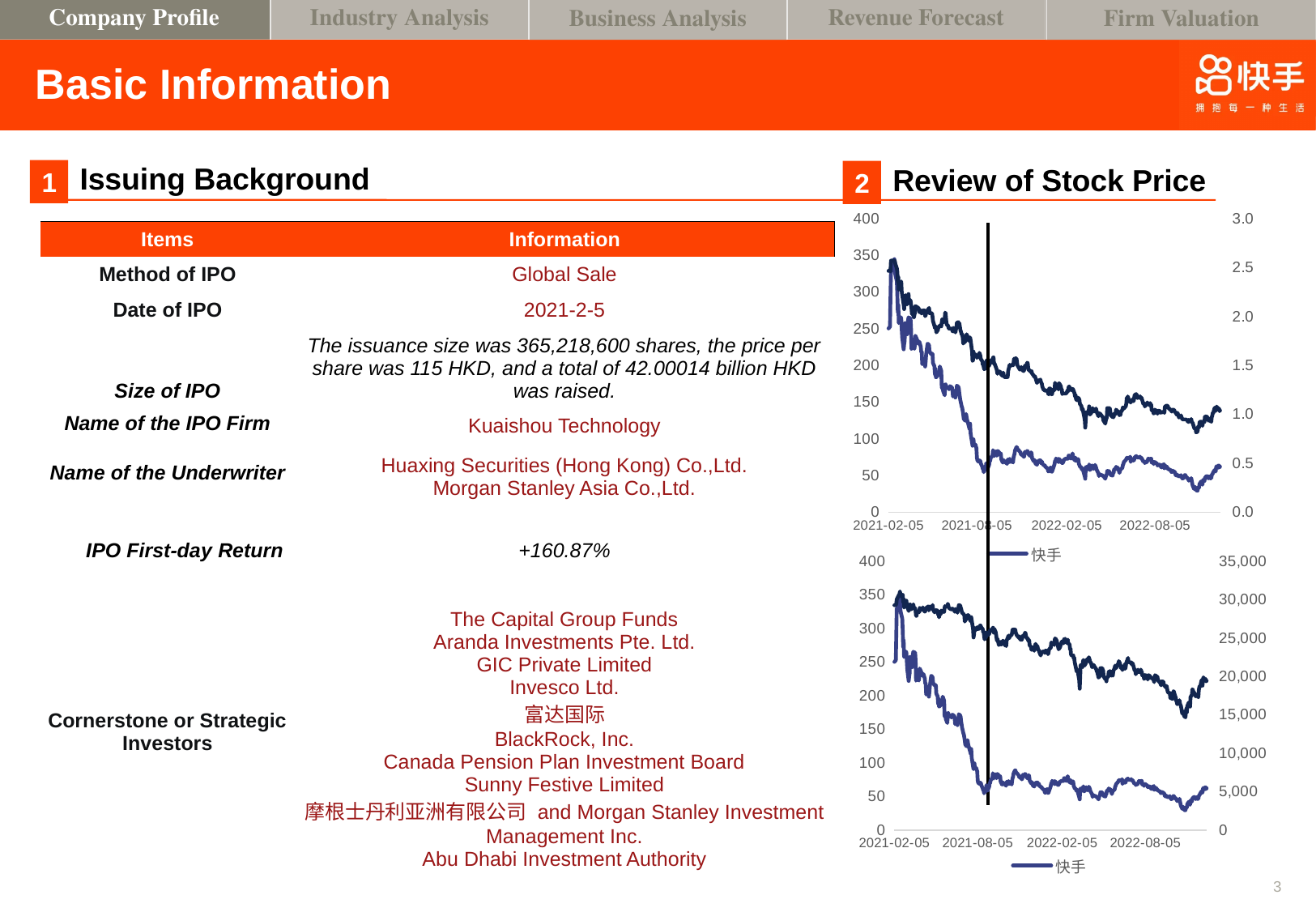

Company Profile
Industry Analysis
Revenue Forecast
Business Analysis
Firm Valuation
# Basic Information
Issuing Background
Review of Stock Price
1
2

### Chart

| Category | 快手 | 中概互联网ETF |
|---|---|---|
| 44232 | 250.398 | 2.465 |
| 44235 | 252.78078 | 2.474 |
| 44236 | 291.85697 | 2.459 |
| 44237 | 329.76408 | 2.57 |
| 44238 | 330.59472 | 2.57 |
| 44243 | 334.74792 | 2.57 |
| 44244 | 344.7156 | 2.57 |
| 44245 | 327.65232 | 2.565 |
| 44246 | 323.42904 | 2.535 |
| 44249 | 314.601616 | 2.493 |
| 44250 | 297.87748 | 2.456 |
| 44251 | 272.685208 | 2.354 |
| 44252 | 282.23136 | 2.401 |
| 44253 | 257.690512 | 2.272 |
| 44256 | 261.966516 | 2.31 |
| 44257 | 265.78442 | 2.338 |
| 44258 | 263.999216 | 2.357 |
| 44259 | 250.115068 | 2.257 |
| 44260 | 238.33695 | 2.221 |
| 44263 | 221.99562 | 2.124 |
| 44264 | 228.8064 | 2.075 |
| 44265 | 233.34025 | 2.155 |
| 44266 | 257.680926 | 2.205 |
| 44267 | 254.09232 | 2.217 |
| 44270 | 242.502352 | 2.123 |
| 44271 | 253.607112 | 2.152 |
| 44272 | 261.375708 | 2.155 |
| 44273 | 265.480586 | 2.229 |
| 44274 | 264.722508 | 2.146 |
| 44277 | 264.22738 | 2.165 |
| 44278 | 252.245964 | 2.129 |
| 44279 | 222.4993 | 2.087 |
| 44280 | 223.52778 | 2.023 |
| 44281 | 235.5948 | 2.044 |
| 44284 | 223.629888 | 1.99 |
| 44285 | 222.744806 | 2.018 |
| 44286 | 228.1986 | 2.037 |
| 44287 | 240.4488 | 2.106 |
| 44293 | 231.043596 | 2.087 |
| 44294 | 229.06116 | 2.079 |
| 44295 | 232.441344 | 2.045 |
| 44298 | 225.648348 | 2.053 |
| 44299 | 218.254176 | 2.031 |
| 44300 | 218.783966 | 2.063 |
| 44301 | 201.7944 | 2.034 |
| 44302 | 203.4252 | 2.057 |
| 44305 | 207.144176 | 2.063 |
| 44306 | 206.18736 | 2.035 |
| 44307 | 198.59889 | 2.003 |
| 44308 | 205.324056 | 2.012 |
| 44309 | 214.86456 | 2.042 |
| 44312 | 229.5356 | 2.064 |
| 44313 | 229.22018 | 2.072 |
| 44314 | 228.417498 | 2.079 |
| 44315 | 227.272072 | 2.087 |
| 44316 | 219.09478 | 2.034 |
| 44319 | 215.595928 | 2.034 |
| 44320 | 216.262376 | 2.034 |
| 44321 | 214.09642 | 2.034 |
| 44322 | 215.99565 | 2.0 |
| 44323 | 203.301384 | 1.954 |
| 44326 | 198.935682 | 1.905 |
| 44327 | 187.976192 | 1.882 |
| 44328 | 195.394088 | 1.903 |
| 44329 | 183.8499 | 1.876 |
| 44330 | 184.24926 | 1.838 |
| 44333 | 186.438576 | 1.861 |
| 44334 | 188.439558 | 1.886 |
| 44336 | 188.27802 | 1.899 |
| 44337 | 198.635932 | 1.907 |
| 44340 | 192.630798 | 1.898 |
| 44341 | 170.224464 | 1.942 |
| 44342 | 169.1136 | 1.972 |
| 44343 | 168.921088 | 1.962 |
| 44344 | 164.891124 | 1.938 |
| 44347 | 159.409549 | 1.971 |
| 44348 | 173.819386 | 2.04 |
| 44349 | 174.402936 | 2.03 |
| 44350 | 169.576818 | 1.966 |
| 44351 | 170.45544 | 1.919 |
| 44354 | 170.533484 | 1.905 |
| 44355 | 168.85235 | 1.884 |
| 44356 | 167.65245 | 1.877 |
| 44357 | 168.659964 | 1.874 |
| 44358 | 171.823608 | 1.876 |
| 44362 | 169.871436 | 1.875 |
| 44363 | 166.408704 | 1.852 |
| 44364 | 157.774005 | 1.847 |
| 44365 | 159.15456 | 1.884 |
| 44368 | 160.641936 | 1.86 |
| 44369 | 156.28716 | 1.837 |
| 44370 | 166.005945 | 1.867 |
| 44371 | 159.862285 | 1.888 |
| 44372 | 172.493948 | 1.937 |
| 44375 | 170.73666 | 1.942 |
| 44376 | 168.364416 | 1.919 |
| 44377 | 162.089184 | 1.932 |
| 44379 | 152.675216 | 1.865 |
| 44382 | 143.604028 | 1.815 |
| 44383 | 142.151202 | 1.819 |
| 44384 | 137.653776 | 1.78 |
| 44385 | 133.2688 | 1.724 |
| 44386 | 127.37408 | 1.734 |
| 44389 | 124.684495 | 1.741 |
| 44390 | 131.74514 | 1.796 |
| 44391 | 133.84578 | 1.797 |
| 44392 | 128.827656 | 1.818 |
| 44393 | 125.77998 | 1.806 |
| 44396 | 118.518824 | 1.766 |
| 44397 | 115.839704 | 1.752 |
| 44398 | 113.198226 | 1.757 |
| 44399 | 120.684023 | 1.787 |
| 44400 | 107.737525 | 1.76 |
| 44403 | 95.01102 | 1.645 |
| 44404 | 90.636381 | 1.547 |
| 44405 | 95.685034 | 1.552 |
| 44406 | 99.283878 | 1.641 |
| 44407 | 91.51512 | 1.592 |
| 44410 | 92.16898 | 1.613 |
| 44411 | 89.668137 | 1.604 |
| 44412 | 87.45802 | 1.606 |
| 44413 | 74.116053 | 1.578 |
| 44414 | 70.554447 | 1.586 |
| 44417 | 68.751375 | 1.586 |
| 44418 | 70.8254 | 1.629 |
| 44419 | 70.192045 | 1.616 |
| 44420 | 70.007363 | 1.601 |
| 44421 | 66.652832 | 1.566 |
| 44424 | 62.069982 | 1.543 |
| 44425 | 59.186839 | 1.507 |
| 44426 | 58.9227225 | 1.515 |
| 44427 | 54.73819 | 1.48 |
| 44428 | 56.771393 | 1.462 |
| 44431 | 58.214596 | 1.474 |
| 44432 | 66.8230775 | 1.528 |
| 44433 | 64.4056 | 1.555 |
| 44434 | 58.545344 | 1.526 |
| 44435 | 59.506418 | 1.512 |
| 44438 | 64.604342 | 1.496 |
| 44439 | 70.19415 | 1.524 |
| 44440 | 69.821215 | 1.516 |
| 44441 | 73.385277 | 1.553 |
| 44442 | 74.921862 | 1.532 |
| 44445 | 77.38396 | 1.553 |
| 44446 | 84.598399 | 1.579 |
| 44447 | 82.5670675 | 1.584 |
| 44448 | 76.772388 | 1.515 |
| 44449 | 80.895194 | 1.521 |
| 44452 | 83.00292 | 1.48 |
| 44453 | 81.00307 | 1.468 |
| 44454 | 77.183624 | 1.447 |
| 44455 | 78.454779 | 1.415 |
| 44456 | 83.569248 | 1.438 |
| 44459 | 81.123521 | 1.438 |
| 44460 | 79.879931 | 1.438 |
| 44462 | 79.9554555 | 1.417 |
| 44463 | 72.059445 | 1.406 |
| 44466 | 67.646656 | 1.393 |
| 44467 | 71.38774 | 1.427 |
| 44468 | 70.280604 | 1.4 |
| 44469 | 68.894062 | 1.382 |
| 44473 | 67.561166 | 1.382 |
| 44474 | 66.103311 | 1.382 |
| 44475 | 66.22827 | 1.382 |
| 44476 | 71.851425 | 1.382 |
| 44477 | 69.4965875 | 1.444 |
| 44480 | 72.89304 | 1.506 |
| 44481 | 68.5360325 | 1.492 |
| 44484 | 70.14249 | 1.509 |
| 44487 | 67.944876 | 1.501 |
| 44488 | 74.4111 | 1.522 |
| 44489 | 77.3239535 | 1.569 |
| 44490 | 79.4337355 | 1.556 |
| 44491 | 84.169876 | 1.573 |
| 44494 | 88.81596 | 1.571 |
| 44495 | 88.91335 | 1.539 |
| 44496 | 86.378668 | 1.496 |
| 44497 | 85.352664 | 1.495 |
| 44498 | 85.03974 | 1.483 |
| 44501 | 82.434483 | 1.458 |
| 44502 | 82.222 | 1.466 |
| 44503 | 79.012906 | 1.468 |
| 44504 | 79.36173 | 1.484 |
| 44505 | 78.2983575 | 1.463 |
| 44508 | 76.7122295 | 1.443 |
| 44509 | 75.5279455 | 1.444 |
| 44510 | 76.54706 | 1.458 |
| 44511 | 82.074037 | 1.49 |
| 44512 | 82.229 | 1.5 |
| 44515 | 81.18495 | 1.503 |
| 44516 | 83.628311 | 1.528 |
| 44517 | 83.078116 | 1.523 |
| 44518 | 80.6433485 | 1.479 |
| 44519 | 78.902442 | 1.452 |
| 44522 | 76.882904 | 1.447 |
| 44523 | 77.75185 | 1.434 |
| 44524 | 81.754997 | 1.44 |
| 44525 | 80.2810325 | 1.441 |
| 44526 | 73.7964 | 1.417 |
| 44529 | 70.03476 | 1.399 |
| 44530 | 69.482304 | 1.387 |
| 44531 | 71.389194 | 1.391 |
| 44532 | 68.887855 | 1.385 |
| 44533 | 66.4649375 | 1.372 |
| 44536 | 64.791272 | 1.321 |
| 44537 | 68.64732 | 1.342 |
| 44538 | 68.750142 | 1.341 |
| 44539 | 69.82794 | 1.348 |
| 44540 | 70.501922 | 1.341 |
| 44543 | 70.8200975 | 1.356 |
| 44544 | 67.320825 | 1.333 |
| 44545 | 67.052712 | 1.324 |
| 44546 | 69.2792735 | 1.311 |
| 44547 | 66.437136 | 1.282 |
| 44550 | 64.031421 | 1.249 |
| 44551 | 64.2562635 | 1.25 |
| 44552 | 64.269568 | 1.243 |
| 44553 | 61.8989095 | 1.249 |
| 44554 | 61.701685 | 1.244 |
| 44558 | 59.244825 | 1.237 |
| 44559 | 55.98779 | 1.214 |
| 44560 | 55.605693 | 1.204 |
| 44561 | 58.90808 | 1.264 |
| 44564 | 60.99296 | 1.264 |
| 44565 | 59.762205 | 1.24 |
| 44566 | 55.280218 | 1.204 |
| 44567 | 55.5416505 | 1.209 |
| 44568 | 57.8077025 | 1.239 |
| 44571 | 63.583538 | 1.257 |
| 44572 | 65.759645 | 1.249 |
| 44573 | 69.943503 | 1.323 |
| 44574 | 69.6836205 | 1.308 |
| 44575 | 73.2116025 | 1.291 |
| 44578 | 71.1797625 | 1.29 |
| 44579 | 69.755759 | 1.277 |
| 44580 | 68.3810375 | 1.255 |
| 44581 | 72.887438 | 1.317 |
| 44582 | 72.021153 | 1.315 |
| 44585 | 69.412255 | 1.287 |
| 44586 | 67.5652635 | 1.251 |
| 44587 | 70.103216 | 1.257 |
| 44588 | 67.0024305 | 1.208 |
| 44589 | 67.5048 | 1.213 |
| 44592 | 71.964208 | 1.213 |
| 44596 | 73.355216 | 1.213 |
| 44599 | 72.971856 | 1.249 |
| 44600 | 73.3785115 | 1.235 |
| 44601 | 77.2978155 | 1.279 |
| 44602 | 77.13279 | 1.286 |
| 44603 | 75.409316 | 1.275 |
| 44606 | 73.2458725 | 1.254 |
| 44607 | 73.858932 | 1.247 |
| 44608 | 77.759128 | 1.26 |
| 44609 | 80.201888 | 1.261 |
| 44610 | 76.33928 | 1.256 |
| 44613 | 70.8311625 | 1.215 |
| 44614 | 72.868626 | 1.182 |
| 44615 | 74.368476 | 1.202 |
| 44616 | 70.133335 | 1.16 |
| 44617 | 70.297412 | 1.147 |
| 44620 | 72.474606 | 1.145 |
| 44621 | 71.4935655 | 1.17 |
| 44622 | 65.532159 | 1.159 |
| 44623 | 64.429762 | 1.149 |
| 44624 | 62.058906 | 1.106 |
| 44627 | 61.28049 | 1.086 |
| 44628 | 58.103109 | 1.05 |
| 44629 | 58.1356 | 1.052 |
| 44630 | 59.638778 | 1.055 |
| 44631 | 55.953414 | 1.02 |
| 44634 | 48.829424 | 0.945 |
| 44635 | 45.734175 | 0.865 |
| 44636 | 61.641216 | 0.952 |
| 44637 | 60.796442 | 1.022 |
| 44638 | 61.986376 | 1.022 |
| 44641 | 58.431558 | 1.007 |
| 44642 | 61.3717845 | 1.034 |
| 44643 | 65.123202 | 1.082 |
| 44644 | 62.598825 | 1.052 |
| 44645 | 57.64144 | 0.999 |
| 44648 | 61.0959535 | 1.023 |
| 44649 | 63.811865 | 1.052 |
| 44650 | 59.776448 | 1.064 |
| 44651 | 60.176942 | 1.041 |
| 44652 | 59.272404 | 1.031 |
| 44655 | 64.46178 | 1.031 |
| 44657 | 61.307754 | 1.06 |
| 44658 | 58.47624 | 1.037 |
| 44659 | 57.0493225 | 1.019 |
| 44662 | 53.093682 | 0.981 |
| 44663 | 49.364248 | 1.014 |
| 44664 | 52.05824 | 1.008 |
| 44665 | 51.626939 | 1.009 |
| 44670 | 50.20632 | 0.977 |
| 44671 | 50.0616 | 0.975 |
| 44672 | 48.86557 | 0.938 |
| 44673 | 48.82762 | 0.933 |
| 44676 | 45.744713 | 0.906 |
| 44677 | 48.517029 | 0.937 |
| 44678 | 50.9560285 | 0.954 |
| 44679 | 51.2295 | 0.967 |
| 44680 | 56.295615 | 1.064 |
| 44684 | 56.08477 | 1.064 |
| 44685 | 52.837757 | 1.064 |
| 44686 | 53.4290415 | 1.041 |
| 44687 | 50.787505 | 0.994 |
| 44691 | 50.030955 | 0.972 |
| 44692 | 53.919138 | 0.99 |
| 44693 | 53.6197365 | 0.97 |
| 44694 | 58.64361 | 1.004 |
| 44697 | 59.0960935 | 1.004 |
| 44698 | 62.0199825 | 1.048 |
| 44699 | 59.995562 | 1.043 |
| 44700 | 58.3733905 | 1.013 |
| 44701 | 61.27785 | 1.035 |
| 44704 | 56.0990485 | 1.021 |
| 44705 | 53.723334 | 0.991 |
| 44706 | 56.5939875 | 0.998 |
| 44707 | 57.668646 | 0.994 |
| 44708 | 58.8481185 | 1.024 |
| 44711 | 60.56278 | 1.047 |
| 44712 | 64.4974 | 1.071 |
| 44713 | 65.663258 | 1.067 |
| 44714 | 68.316098 | 1.059 |
| 44718 | 71.39748 | 1.084 |
| 44719 | 72.2126 | 1.108 |
| 44720 | 74.2686615 | 1.169 |
| 44721 | 74.362802 | 1.161 |
| 44722 | 73.832075 | 1.183 |
| 44725 | 74.031025 | 1.138 |
| 44726 | 74.187795 | 1.126 |
| 44727 | 75.7326855 | 1.146 |
| 44728 | 68.688001 | 1.12 |
| 44729 | 70.9747875 | 1.14 |
| 44732 | 70.8408925 | 1.142 |
| 44733 | 73.111577 | 1.16 |
| 44734 | 70.401015 | 1.134 |
| 44735 | 71.398488 | 1.164 |
| 44736 | 74.556719 | 1.196 |
| 44739 | 76.606817 | 1.207 |
| 44740 | 76.43328 | 1.206 |
| 44741 | 74.762625 | 1.179 |
| 44742 | 74.743606 | 1.167 |
| 44746 | 74.9135785 | 1.181 |
| 44747 | 75.805008 | 1.184 |
| 44748 | 74.21187 | 1.163 |
| 44749 | 73.754444 | 1.163 |
| 44750 | 74.03867 | 1.172 |
| 44753 | 70.125642 | 1.123 |
| 44754 | 68.960131 | 1.106 |
| 44755 | 69.168777 | 1.114 |
| 44756 | 69.026517 | 1.114 |
| 44757 | 67.07454 | 1.081 |
| 44760 | 69.3804 | 1.109 |
| 44761 | 68.1814875 | 1.098 |
| 44762 | 69.957602 | 1.122 |
| 44763 | 70.982656 | 1.111 |
| 44764 | 73.210679 | 1.111 |
| 44767 | 71.678817 | 1.092 |
| 44768 | 72.7761445 | 1.116 |
| 44769 | 73.044485 | 1.096 |
| 44770 | 73.0417905 | 1.099 |
| 44771 | 67.86732 | 1.04 |
| 44774 | 68.027842 | 1.037 |
| 44775 | 65.743335 | 1.009 |
| 44776 | 68.46249 | 1.013 |
| 44777 | 68.805148 | 1.047 |
| 44778 | 68.136258 | 1.048 |
| 44781 | 66.661201 | 1.029 |
| 44782 | 66.164776 | 1.027 |
| 44783 | 63.7814865 | 1.006 |
| 44784 | 64.8151005 | 1.035 |
| 44785 | 65.095944 | 1.037 |
| 44788 | 64.6908 | 1.034 |
| 44789 | 62.134542 | 1.018 |
| 44790 | 62.065671 | 1.027 |
| 44791 | 61.113787 | 1.019 |
| 44792 | 64.20684 | 1.022 |
| 44795 | 64.7936415 | 1.024 |
| 44796 | 65.581826 | 1.027 |
| 44797 | 60.13557 | 1.015 |
| 44798 | 64.4243125 | 1.078 |
| 44799 | 61.75343 | 1.082 |
| 44802 | 62.1103395 | 1.09 |
| 44803 | 59.61696 | 1.077 |
| 44804 | 60.398144 | 1.087 |
| 44805 | 58.7941335 | 1.065 |
| 44806 | 58.658416 | 1.063 |
| 44809 | 57.7070065 | 1.048 |
| 44810 | 57.57162 | 1.046 |
| 44811 | 55.2858875 | 1.04 |
| 44812 | 54.970032 | 1.028 |
| 44813 | 56.779995 | 1.047 |
| 44817 | 55.54615 | 1.047 |
| 44818 | 54.110412 | 1.026 |
| 44819 | 54.501712 | 1.026 |
| 44820 | 50.594181 | 1.017 |
| 44823 | 50.0859645 | 0.995 |
| 44824 | 51.068539 | 1.016 |
| 44825 | 49.475281 | 0.999 |
| 44826 | 49.348935 | 0.98 |
| 44827 | 48.7713 | 0.969 |
| 44830 | 49.790356 | 0.977 |
| 44831 | 50.5872195 | 0.99 |
| 44832 | 48.281272 | 0.97 |
| 44833 | 47.236427 | 0.963 |
| 44834 | 46.081218 | 0.948 |
| 44837 | 47.03088 | 0.948 |
| 44839 | 50.87475 | 0.948 |
| 44840 | 50.603418 | 0.948 |
| 44841 | 48.704094 | 0.948 |
| 44844 | 47.02724 | 0.94 |
| 44845 | 45.633168 | 0.924 |
| 44846 | 45.153133 | 0.944 |
| 44847 | 43.11846 | 0.922 |
| 44848 | 44.148 | 0.942 |
| 44851 | 44.242468 | 0.938 |
| 44852 | 46.5926055 | 0.953 |
| 44853 | 43.1627995 | 0.927 |
| 44854 | 39.494624 | 0.917 |
| 44855 | 36.2756 | 0.912 |
| 44858 | 31.715028 | 0.863 |
| 44859 | 33.3697845 | 0.855 |
| 44860 | 34.542667 | 0.854 |
| 44861 | 32.59542 | 0.857 |
| 44862 | 29.960504 | 0.816 |
| 44865 | 29.532213 | 0.824 |
| 44866 | 34.114102 | 0.871 |
| 44867 | 34.214328 | 0.879 |
| 44868 | 33.375126 | 0.864 |
| 44869 | 38.727751 | 0.921 |
| 44872 | 41.765536 | 0.927 |
| 44873 | 42.0501975 | 0.912 |
| 44874 | 40.926205 | 0.896 |
| 44875 | 37.5963575 | 0.883 |
| 44876 | 43.923342 | 0.924 |
| 44879 | 42.6467035 | 0.923 |
| 44880 | 46.907442 | 0.976 |
| 44881 | 47.478288 | 0.973 |
| 44882 | 48.413128 | 0.979 |
| 44883 | 49.316889 | 0.981 |
| 44886 | 48.879442 | 0.963 |
| 44887 | 46.1591475 | 0.936 |
| 44888 | 48.417642 | 0.956 |
| 44889 | 48.947975 | 0.947 |
| 44890 | 46.3931 | 0.94 |
| 44893 | 46.463508 | 0.925 |
| 44894 | 50.47902 | 0.974 |
| 44895 | 51.9519195 | 0.985 |
| 44896 | 52.682408 | 1.014 |
| 44897 | 54.4122 | 1.012 |
| 44900 | 57.5733345 | 1.068 |
| 44901 | 57.1417875 | 1.047 |
| 44902 | 55.624179 | 1.036 |
| 44903 | 61.385511 | 1.056 |
| 44904 | 62.656782 | 1.08 |
| 44907 | 60.75188 | 1.048 |
| 44908 | 63.741797 | 1.053 |
| 44909 | 63.48039 | 1.06 |
| 44910 | 61.259103 | 1.033 |
| 44911 | 62.363045 | 1.041 |
| Items | Information |
| --- | --- |
| Method of IPO | Global Sale |
| Date of IPO | 2021-2-5 |
| Size of IPO | The issuance size was 365,218,600 shares, the price per share was 115 HKD, and a total of 42.00014 billion HKD was raised. |
| Name of the IPO Firm | Kuaishou Technology |
| Name of the Underwriter | Huaxing Securities (Hong Kong) Co.,Ltd. Morgan Stanley Asia Co.,Ltd. |
| IPO First-day Return | +160.87% |
| Cornerstone or Strategic Investors | The Capital Group Funds Aranda Investments Pte. Ltd. GIC Private Limited Invesco Ltd. 富达国际 BlackRock, Inc. Canada Pension Plan Investment Board Sunny Festive Limited 摩根士丹利亚洲有限公司 and Morgan Stanley Investment Management Inc. Abu Dhabi Investment Authority |

### Chart

| Category | 快手 | 恒生指数 |
|---|---|---|
| 44232 | 250.398 | 29288.68 |
| 44235 | 252.78078 | 29319.47 |
| 44236 | 291.85697 | 29476.19 |
| 44237 | 329.76408 | 30038.72 |
| 44238 | 330.59472 | 30173.57 |
| 44243 | 334.74792 | 30746.66 |
| 44244 | 344.7156 | 31084.94 |
| 44245 | 327.65232 | 30595.27 |
| 44246 | 323.42904 | 30644.73 |
| 44249 | 314.601616 | 30319.83 |
| 44250 | 297.87748 | 30632.64 |
| 44251 | 272.685208 | 29718.24 |
| 44252 | 282.23136 | 30074.17 |
| 44253 | 257.690512 | 28980.21 |
| 44256 | 261.966516 | 29452.57 |
| 44257 | 265.78442 | 29095.86 |
| 44258 | 263.999216 | 29880.42 |
| 44259 | 250.115068 | 29236.79 |
| 44260 | 238.33695 | 29098.29 |
| 44263 | 221.99562 | 28540.83 |
| 44264 | 228.8064 | 28773.23 |
| 44265 | 233.34025 | 28907.52 |
| 44266 | 257.680926 | 29385.61 |
| 44267 | 254.09232 | 28739.72 |
| 44270 | 242.502352 | 28833.76 |
| 44271 | 253.607112 | 29027.69 |
| 44272 | 261.375708 | 29034.12 |
| 44273 | 265.480586 | 29405.72 |
| 44274 | 264.722508 | 28990.94 |
| 44277 | 264.22738 | 28885.34 |
| 44278 | 252.245964 | 28497.38 |
| 44279 | 222.4993 | 27918.14 |
| 44280 | 223.52778 | 27899.61 |
| 44281 | 235.5948 | 28336.43 |
| 44284 | 223.629888 | 28338.3 |
| 44285 | 222.744806 | 28577.5 |
| 44286 | 228.1986 | 28378.35 |
| 44287 | 240.4488 | 28938.74 |
| 44293 | 231.043596 | 28674.8 |
| 44294 | 229.06116 | 29008.07 |
| 44295 | 232.441344 | 28698.8 |
| 44298 | 225.648348 | 28453.28 |
| 44299 | 218.254176 | 28497.25 |
| 44300 | 218.783966 | 28900.83 |
| 44301 | 201.7944 | 28793.14 |
| 44302 | 203.4252 | 28969.71 |
| 44305 | 207.144176 | 29106.15 |
| 44306 | 206.18736 | 29135.73 |
| 44307 | 198.59889 | 28621.92 |
| 44308 | 205.324056 | 28755.34 |
| 44309 | 214.86456 | 29078.75 |
| 44312 | 229.5356 | 28952.83 |
| 44313 | 229.22018 | 28941.54 |
| 44314 | 228.417498 | 29071.34 |
| 44315 | 227.272072 | 29303.26 |
| 44316 | 219.09478 | 28724.88 |
| 44319 | 215.595928 | 28357.54 |
| 44320 | 216.262376 | 28557.14 |
| 44321 | 214.09642 | 28417.98 |
| 44322 | 215.99565 | 28637.46 |
| 44323 | 203.301384 | 28610.65 |
| 44326 | 198.935682 | 28595.66 |
| 44327 | 187.976192 | 28013.81 |
| 44328 | 195.394088 | 28231.04 |
| 44329 | 183.8499 | 27718.67 |
| 44330 | 184.24926 | 28027.57 |
| 44333 | 186.438576 | 28194.09 |
| 44334 | 188.439558 | 28593.81 |
| 44336 | 188.27802 | 28450.29 |
| 44337 | 198.635932 | 28458.44 |
| 44340 | 192.630798 | 28412.26 |
| 44341 | 170.224464 | 28910.86 |
| 44342 | 169.1136 | 29166.01 |
| 44343 | 168.921088 | 29113.2 |
| 44344 | 164.891124 | 29124.41 |
| 44347 | 159.409549 | 29151.8 |
| 44348 | 173.819386 | 29468.0 |
| 44349 | 174.402936 | 29297.62 |
| 44350 | 169.576818 | 28966.03 |
| 44351 | 170.45544 | 28918.1 |
| 44354 | 170.533484 | 28787.28 |
| 44355 | 168.85235 | 28781.38 |
| 44356 | 167.65245 | 28742.63 |
| 44357 | 168.659964 | 28738.88 |
| 44358 | 171.823608 | 28842.13 |
| 44362 | 169.871436 | 28638.53 |
| 44363 | 166.408704 | 28436.84 |
| 44364 | 157.774005 | 28558.59 |
| 44365 | 159.15456 | 28801.27 |
| 44368 | 160.641936 | 28489.0 |
| 44369 | 156.28716 | 28309.76 |
| 44370 | 166.005945 | 28817.07 |
| 44371 | 159.862285 | 28882.46 |
| 44372 | 172.493948 | 29288.22 |
| 44375 | 170.73666 | 29268.3 |
| 44376 | 168.364416 | 28994.1 |
| 44377 | 162.089184 | 28827.95 |
| 44379 | 152.675216 | 28310.42 |
| 44382 | 143.604028 | 28143.5 |
| 44383 | 142.151202 | 28072.86 |
| 44384 | 137.653776 | 27960.62 |
| 44385 | 133.2688 | 27153.13 |
| 44386 | 127.37408 | 27344.54 |
| 44389 | 124.684495 | 27515.24 |
| 44390 | 131.74514 | 27963.41 |
| 44391 | 133.84578 | 27787.46 |
| 44392 | 128.827656 | 27996.27 |
| 44393 | 125.77998 | 28004.68 |
| 44396 | 118.518824 | 27489.78 |
| 44397 | 115.839704 | 27259.25 |
| 44398 | 113.198226 | 27224.58 |
| 44399 | 120.684023 | 27723.84 |
| 44400 | 107.737525 | 27321.98 |
| 44403 | 95.01102 | 26192.32 |
| 44404 | 90.636381 | 25086.43 |
| 44405 | 95.685034 | 25473.88 |
| 44406 | 99.283878 | 26315.32 |
| 44407 | 91.51512 | 25961.03 |
| 44410 | 92.16898 | 26235.8 |
| 44411 | 89.668137 | 26194.82 |
| 44412 | 87.45802 | 26426.55 |
| 44413 | 74.116053 | 26204.69 |
| 44414 | 70.554447 | 26179.4 |
| 44417 | 68.751375 | 26283.4 |
| 44418 | 70.8254 | 26605.62 |
| 44419 | 70.192045 | 26660.16 |
| 44420 | 70.007363 | 26517.82 |
| 44421 | 66.652832 | 26391.62 |
| 44424 | 62.069982 | 26181.46 |
| 44425 | 59.186839 | 25745.87 |
| 44426 | 58.9227225 | 25867.01 |
| 44427 | 54.73819 | 25316.33 |
| 44428 | 56.771393 | 24849.72 |
| 44431 | 58.214596 | 25109.59 |
| 44432 | 66.8230775 | 25727.92 |
| 44433 | 64.4056 | 25693.95 |
| 44434 | 58.545344 | 25415.69 |
| 44435 | 59.506418 | 25407.89 |
| 44438 | 64.604342 | 25539.54 |
| 44439 | 70.19415 | 25878.99 |
| 44440 | 69.821215 | 26028.29 |
| 44441 | 73.385277 | 26090.43 |
| 44442 | 74.921862 | 25901.99 |
| 44445 | 77.38396 | 26163.63 |
| 44446 | 84.598399 | 26353.63 |
| 44447 | 82.5670675 | 26320.93 |
| 44448 | 76.772388 | 25716.0 |
| 44449 | 80.895194 | 26205.91 |
| 44452 | 83.00292 | 25813.81 |
| 44453 | 81.00307 | 25502.23 |
| 44454 | 77.183624 | 25033.21 |
| 44455 | 78.454779 | 24667.85 |
| 44456 | 83.569248 | 24920.76 |
| 44459 | 81.123521 | 24099.14 |
| 44460 | 79.879931 | 24221.54 |
| 44462 | 79.9554555 | 24510.98 |
| 44463 | 72.059445 | 24192.16 |
| 44466 | 67.646656 | 24208.78 |
| 44467 | 71.38774 | 24500.39 |
| 44468 | 70.280604 | 24663.5 |
| 44469 | 68.894062 | 24575.64 |
| 44473 | 67.561166 | 24036.37 |
| 44474 | 66.103311 | 24104.15 |
| 44475 | 66.22827 | 23966.49 |
| 44476 | 71.851425 | 24701.73 |
| 44477 | 69.4965875 | 24837.85 |
| 44480 | 72.89304 | 25325.09 |
| 44481 | 68.5360325 | 24962.59 |
| 44484 | 70.14249 | 25330.96 |
| 44487 | 67.944876 | 25409.75 |
| 44488 | 74.4111 | 25787.21 |
| 44489 | 77.3239535 | 26136.02 |
| 44490 | 79.4337355 | 26017.53 |
| 44491 | 84.169876 | 26126.93 |
| 44494 | 88.81596 | 26132.03 |
| 44495 | 88.91335 | 26038.27 |
| 44496 | 86.378668 | 25628.74 |
| 44497 | 85.352664 | 25555.73 |
| 44498 | 85.03974 | 25377.24 |
| 44501 | 82.434483 | 25154.32 |
| 44502 | 82.222 | 25099.67 |
| 44503 | 79.012906 | 25024.75 |
| 44504 | 79.36173 | 25225.19 |
| 44505 | 78.2983575 | 24870.51 |
| 44508 | 76.7122295 | 24763.77 |
| 44509 | 75.5279455 | 24813.13 |
| 44510 | 76.54706 | 24996.14 |
| 44511 | 82.074037 | 25247.99 |
| 44512 | 82.229 | 25327.97 |
| 44515 | 81.18495 | 25390.91 |
| 44516 | 83.628311 | 25713.78 |
| 44517 | 83.078116 | 25650.08 |
| 44518 | 80.6433485 | 25319.72 |
| 44519 | 78.902442 | 25049.97 |
| 44522 | 76.882904 | 24951.34 |
| 44523 | 77.75185 | 24651.58 |
| 44524 | 81.754997 | 24685.5 |
| 44525 | 80.2810325 | 24740.16 |
| 44526 | 73.7964 | 24080.52 |
| 44529 | 70.03476 | 23852.24 |
| 44530 | 69.482304 | 23475.26 |
| 44531 | 71.389194 | 23658.92 |
| 44532 | 68.887855 | 23788.93 |
| 44533 | 66.4649375 | 23766.69 |
| 44536 | 64.791272 | 23349.38 |
| 44537 | 68.64732 | 23983.66 |
| 44538 | 68.750142 | 23996.87 |
| 44539 | 69.82794 | 24254.86 |
| 44540 | 70.501922 | 23995.72 |
| 44543 | 70.8200975 | 23954.58 |
| 44544 | 67.320825 | 23635.95 |
| 44545 | 67.052712 | 23420.76 |
| 44546 | 69.2792735 | 23475.5 |
| 44547 | 66.437136 | 23192.63 |
| 44550 | 64.031421 | 22744.86 |
| 44551 | 64.2562635 | 22971.33 |
| 44552 | 64.269568 | 23102.33 |
| 44553 | 61.8989095 | 23193.64 |
| 44554 | 61.701685 | 23223.76 |
| 44558 | 59.244825 | 23280.56 |
| 44559 | 55.98779 | 23086.54 |
| 44560 | 55.605693 | 23112.01 |
| 44561 | 58.90808 | 23397.67 |
| 44564 | 60.99296 | 23274.75 |
| 44565 | 59.762205 | 23289.84 |
| 44566 | 55.280218 | 22907.25 |
| 44567 | 55.5416505 | 23072.86 |
| 44568 | 57.8077025 | 23493.38 |
| 44571 | 63.583538 | 23746.54 |
| 44572 | 65.759645 | 23739.06 |
| 44573 | 69.943503 | 24402.17 |
| 44574 | 69.6836205 | 24429.77 |
| 44575 | 73.2116025 | 24383.32 |
| 44578 | 71.1797625 | 24218.03 |
| 44579 | 69.755759 | 24112.78 |
| 44580 | 68.3810375 | 24127.85 |
| 44581 | 72.887438 | 24952.35 |
| 44582 | 72.021153 | 24965.55 |
| 44585 | 69.412255 | 24656.46 |
| 44586 | 67.5652635 | 24243.61 |
| 44587 | 70.103216 | 24289.9 |
| 44588 | 67.0024305 | 23807.0 |
| 44589 | 67.5048 | 23550.08 |
| 44592 | 71.964208 | 23802.26 |
| 44596 | 73.355216 | 24573.29 |
| 44599 | 72.971856 | 24579.55 |
| 44600 | 73.3785115 | 24329.49 |
| 44601 | 77.2978155 | 24829.99 |
| 44602 | 77.13279 | 24924.35 |
| 44603 | 75.409316 | 24906.66 |
| 44606 | 73.2458725 | 24556.57 |
| 44607 | 73.858932 | 24355.71 |
| 44608 | 77.759128 | 24718.9 |
| 44609 | 80.201888 | 24792.77 |
| 44610 | 76.33928 | 24327.71 |
| 44613 | 70.8311625 | 24170.07 |
| 44614 | 72.868626 | 23520.0 |
| 44615 | 74.368476 | 23660.28 |
| 44616 | 70.133335 | 22901.56 |
| 44617 | 70.297412 | 22767.18 |
| 44620 | 72.474606 | 22713.02 |
| 44621 | 71.4935655 | 22761.71 |
| 44622 | 65.532159 | 22343.92 |
| 44623 | 64.429762 | 22467.34 |
| 44624 | 62.058906 | 21905.29 |
| 44627 | 61.28049 | 21057.63 |
| 44628 | 58.103109 | 20765.87 |
| 44629 | 58.1356 | 20627.71 |
| 44630 | 59.638778 | 20890.26 |
| 44631 | 55.953414 | 20553.79 |
| 44634 | 48.829424 | 19531.66 |
| 44635 | 45.734175 | 18415.08 |
| 44636 | 61.641216 | 20087.5 |
| 44637 | 60.796442 | 21501.23 |
| 44638 | 61.986376 | 21412.4 |
| 44641 | 58.431558 | 21221.34 |
| 44642 | 61.3717845 | 21889.28 |
| 44643 | 65.123202 | 22154.08 |
| 44644 | 62.598825 | 21945.95 |
| 44645 | 57.64144 | 21404.88 |
| 44648 | 61.0959535 | 21684.97 |
| 44649 | 63.811865 | 21927.63 |
| 44650 | 59.776448 | 22232.03 |
| 44651 | 60.176942 | 21996.85 |
| 44652 | 59.272404 | 22039.55 |
| 44655 | 64.46178 | 22502.31 |
| 44657 | 61.307754 | 22080.52 |
| 44658 | 58.47624 | 21808.98 |
| 44659 | 57.0493225 | 21872.01 |
| 44662 | 53.093682 | 21208.3 |
| 44663 | 49.364248 | 21319.13 |
| 44664 | 52.05824 | 21374.37 |
| 44665 | 51.626939 | 21518.08 |
| 44670 | 50.20632 | 21027.76 |
| 44671 | 50.0616 | 20944.67 |
| 44672 | 48.86557 | 20682.22 |
| 44673 | 48.82762 | 20638.52 |
| 44676 | 45.744713 | 19869.34 |
| 44677 | 48.517029 | 19934.71 |
| 44678 | 50.9560285 | 19946.36 |
| 44679 | 51.2295 | 20276.17 |
| 44680 | 56.295615 | 21089.39 |
| 44684 | 56.08477 | 21101.89 |
| 44685 | 52.837757 | 20869.52 |
| 44686 | 53.4290415 | 20793.4 |
| 44687 | 50.787505 | 20001.96 |
| 44691 | 50.030955 | 19633.69 |
| 44692 | 53.919138 | 19824.57 |
| 44693 | 53.6197365 | 19380.34 |
| 44694 | 58.64361 | 19898.77 |
| 44697 | 59.0960935 | 19950.21 |
| 44698 | 62.0199825 | 20602.52 |
| 44699 | 59.995562 | 20644.28 |
| 44700 | 58.3733905 | 20120.68 |
| 44701 | 61.27785 | 20717.24 |
| 44704 | 56.0990485 | 20470.06 |
| 44705 | 53.723334 | 20112.1 |
| 44706 | 56.5939875 | 20171.27 |
| 44707 | 57.668646 | 20116.2 |
| 44708 | 58.8481185 | 20697.36 |
| 44711 | 60.56278 | 21123.93 |
| 44712 | 64.4974 | 21415.2 |
| 44713 | 65.663258 | 21294.94 |
| 44714 | 68.316098 | 21082.13 |
| 44718 | 71.39748 | 21653.9 |
| 44719 | 72.2126 | 21531.67 |
| 44720 | 74.2686615 | 22014.59 |
| 44721 | 74.362802 | 21869.05 |
| 44722 | 73.832075 | 21806.18 |
| 44725 | 74.031025 | 21067.58 |
| 44726 | 74.187795 | 21067.99 |
| 44727 | 75.7326855 | 21308.21 |
| 44728 | 68.688001 | 20845.43 |
| 44729 | 70.9747875 | 21075.0 |
| 44732 | 70.8408925 | 21163.91 |
| 44733 | 73.111577 | 21559.59 |
| 44734 | 70.401015 | 21008.34 |
| 44735 | 71.398488 | 21273.87 |
| 44736 | 74.556719 | 21719.06 |
| 44739 | 76.606817 | 22229.52 |
| 44740 | 76.43328 | 22418.97 |
| 44741 | 74.762625 | 21996.89 |
| 44742 | 74.743606 | 21859.79 |
| 44746 | 74.9135785 | 21830.35 |
| 44747 | 75.805008 | 21853.07 |
| 44748 | 74.21187 | 21586.66 |
| 44749 | 73.754444 | 21643.58 |
| 44750 | 74.03867 | 21725.78 |
| 44753 | 70.125642 | 21124.2 |
| 44754 | 68.960131 | 20844.74 |
| 44755 | 69.168777 | 20797.95 |
| 44756 | 69.026517 | 20751.21 |
| 44757 | 67.07454 | 20297.72 |
| 44760 | 69.3804 | 20846.18 |
| 44761 | 68.1814875 | 20661.06 |
| 44762 | 69.957602 | 20890.22 |
| 44763 | 70.982656 | 20574.63 |
| 44764 | 73.210679 | 20609.14 |
| 44767 | 71.678817 | 20562.94 |
| 44768 | 72.7761445 | 20905.88 |
| 44769 | 73.044485 | 20670.04 |
| 44770 | 73.0417905 | 20622.68 |
| 44771 | 67.86732 | 20156.51 |
| 44774 | 68.027842 | 20165.84 |
| 44775 | 65.743335 | 19689.21 |
| 44776 | 68.46249 | 19767.09 |
| 44777 | 68.805148 | 20174.04 |
| 44778 | 68.136258 | 20201.94 |
| 44781 | 66.661201 | 20045.77 |
| 44782 | 66.164776 | 20003.44 |
| 44783 | 63.7814865 | 19610.84 |
| 44784 | 64.8151005 | 20082.43 |
| 44785 | 65.095944 | 20175.62 |
| 44788 | 64.6908 | 20040.86 |
| 44789 | 62.134542 | 19830.52 |
| 44790 | 62.065671 | 19922.45 |
| 44791 | 61.113787 | 19763.91 |
| 44792 | 64.20684 | 19773.03 |
| 44795 | 64.7936415 | 19656.98 |
| 44796 | 65.581826 | 19503.25 |
| 44797 | 60.13557 | 19268.74 |
| 44798 | 64.4243125 | 19968.38 |
| 44799 | 61.75343 | 20170.04 |
| 44802 | 62.1103395 | 20023.22 |
| 44803 | 59.61696 | 19949.03 |
| 44804 | 60.398144 | 19954.39 |
| 44805 | 58.7941335 | 19597.31 |
| 44806 | 58.658416 | 19452.09 |
| 44809 | 57.7070065 | 19225.7 |
| 44810 | 57.57162 | 19202.73 |
| 44811 | 55.2858875 | 19044.3 |
| 44812 | 54.970032 | 18854.62 |
| 44813 | 56.779995 | 19362.25 |
| 44817 | 55.54615 | 19326.86 |
| 44818 | 54.110412 | 18847.1 |
| 44819 | 54.501712 | 18930.38 |
| 44820 | 50.594181 | 18761.69 |
| 44823 | 50.0859645 | 18565.97 |
| 44824 | 51.068539 | 18781.42 |
| 44825 | 49.475281 | 18444.62 |
| 44826 | 49.348935 | 18147.95 |
| 44827 | 48.7713 | 17933.27 |
| 44830 | 49.790356 | 17855.14 |
| 44831 | 50.5872195 | 17860.31 |
| 44832 | 48.281272 | 17250.88 |
| 44833 | 47.236427 | 17165.87 |
| 44834 | 46.081218 | 17222.83 |
| 44837 | 47.03088 | 17079.51 |
| 44839 | 50.87475 | 18087.97 |
| 44840 | 50.603418 | 18012.15 |
| 44841 | 48.704094 | 17740.05 |
| 44844 | 47.02724 | 17216.66 |
| 44845 | 45.633168 | 16832.36 |
| 44846 | 45.153133 | 16701.03 |
| 44847 | 43.11846 | 16389.11 |
| 44848 | 44.148 | 16587.69 |
| 44851 | 44.242468 | 16612.9 |
| 44852 | 46.5926055 | 16914.58 |
| 44853 | 43.1627995 | 16511.28 |
| 44854 | 39.494624 | 16280.22 |
| 44855 | 36.2756 | 16211.12 |
| 44858 | 31.715028 | 15180.69 |
| 44859 | 33.3697845 | 15165.59 |
| 44860 | 34.542667 | 15317.67 |
| 44861 | 32.59542 | 15427.94 |
| 44862 | 29.960504 | 14863.06 |
| 44865 | 29.532213 | 14687.02 |
| 44866 | 34.114102 | 15455.27 |
| 44867 | 34.214328 | 15827.17 |
| 44868 | 33.375126 | 15339.49 |
| 44869 | 38.727751 | 16161.14 |
| 44872 | 41.765536 | 16595.91 |
| 44873 | 42.0501975 | 16557.31 |
| 44874 | 40.926205 | 16358.52 |
| 44875 | 37.5963575 | 16081.04 |
| 44876 | 43.923342 | 17325.66 |
| 44879 | 42.6467035 | 17619.71 |
| 44880 | 46.907442 | 18343.12 |
| 44881 | 47.478288 | 18256.48 |
| 44882 | 48.413128 | 18045.66 |
| 44883 | 49.316889 | 17992.54 |
| 44886 | 48.879442 | 17655.91 |
| 44887 | 46.1591475 | 17424.41 |
| 44888 | 48.417642 | 17523.81 |
| 44889 | 48.947975 | 17660.9 |
| 44890 | 46.3931 | 17573.58 |
| 44893 | 46.463508 | 17297.94 |
| 44894 | 50.47902 | 18204.68 |
| 44895 | 51.9519195 | 18597.23 |
| 44896 | 52.682408 | 18736.44 |
| 44897 | 54.4122 | 18675.35 |
| 44900 | 57.5733345 | 19518.29 |
| 44901 | 57.1417875 | 19441.18 |
| 44902 | 55.624179 | 18814.82 |
| 44903 | 61.385511 | 19450.23 |
| 44904 | 62.656782 | 19900.87 |
| 44907 | 60.75188 | 19463.63 |
| 44908 | 63.741797 | 19596.2 |
| 44909 | 63.48039 | 19673.45 |
| 44910 | 61.259103 | 19368.59 |
| 44911 | 62.363045 | 19450.67 |